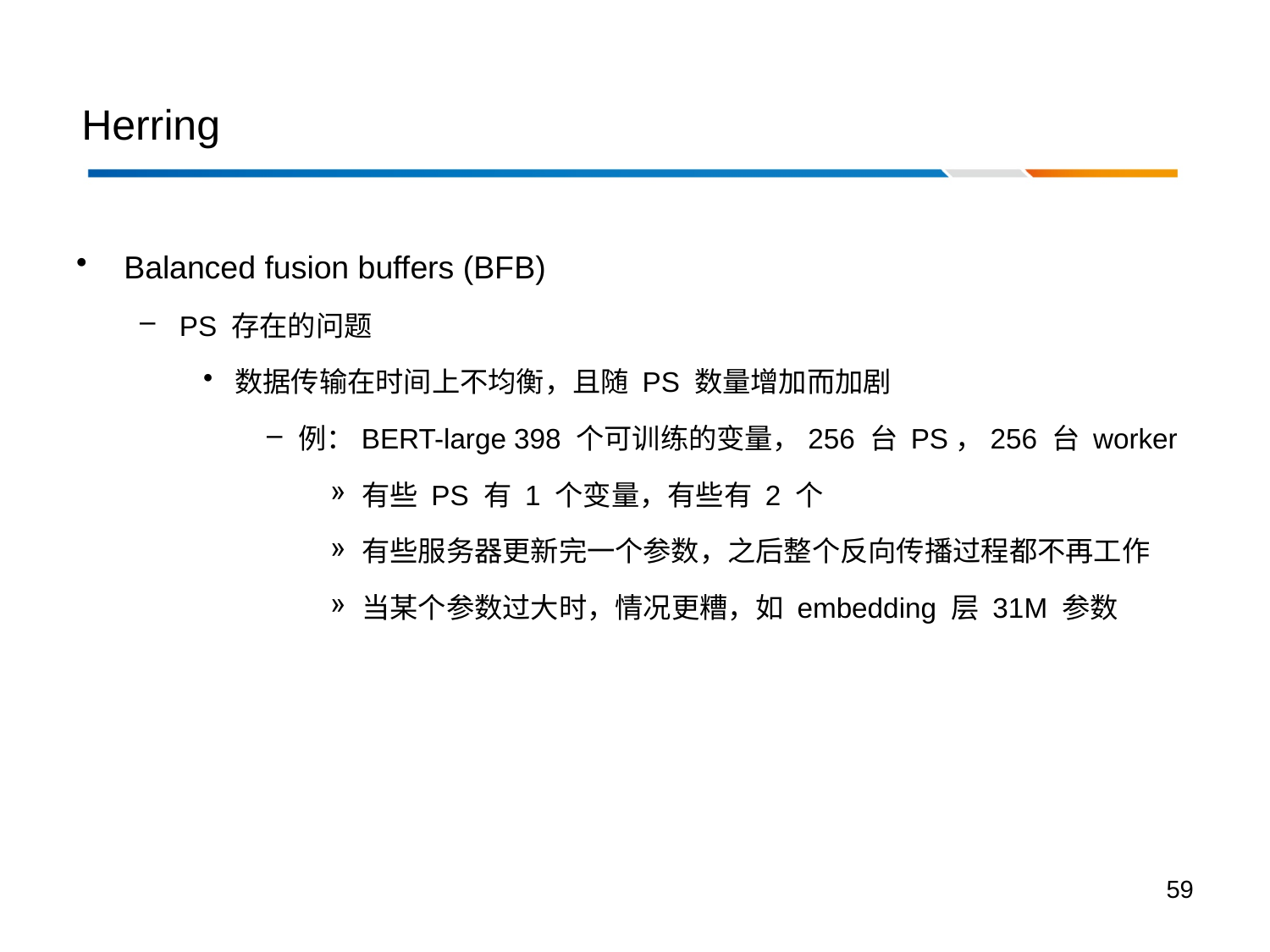

# Herring
Balanced fusion buffers (BFB)
PS 存在的问题
数据传输在时间上不均衡，且随 PS 数量增加而加剧
例：BERT-large 398 个可训练的变量，256 台 PS，256 台 worker
有些 PS 有 1 个变量，有些有 2 个
有些服务器更新完一个参数，之后整个反向传播过程都不再工作
当某个参数过大时，情况更糟，如 embedding 层 31M 参数

59